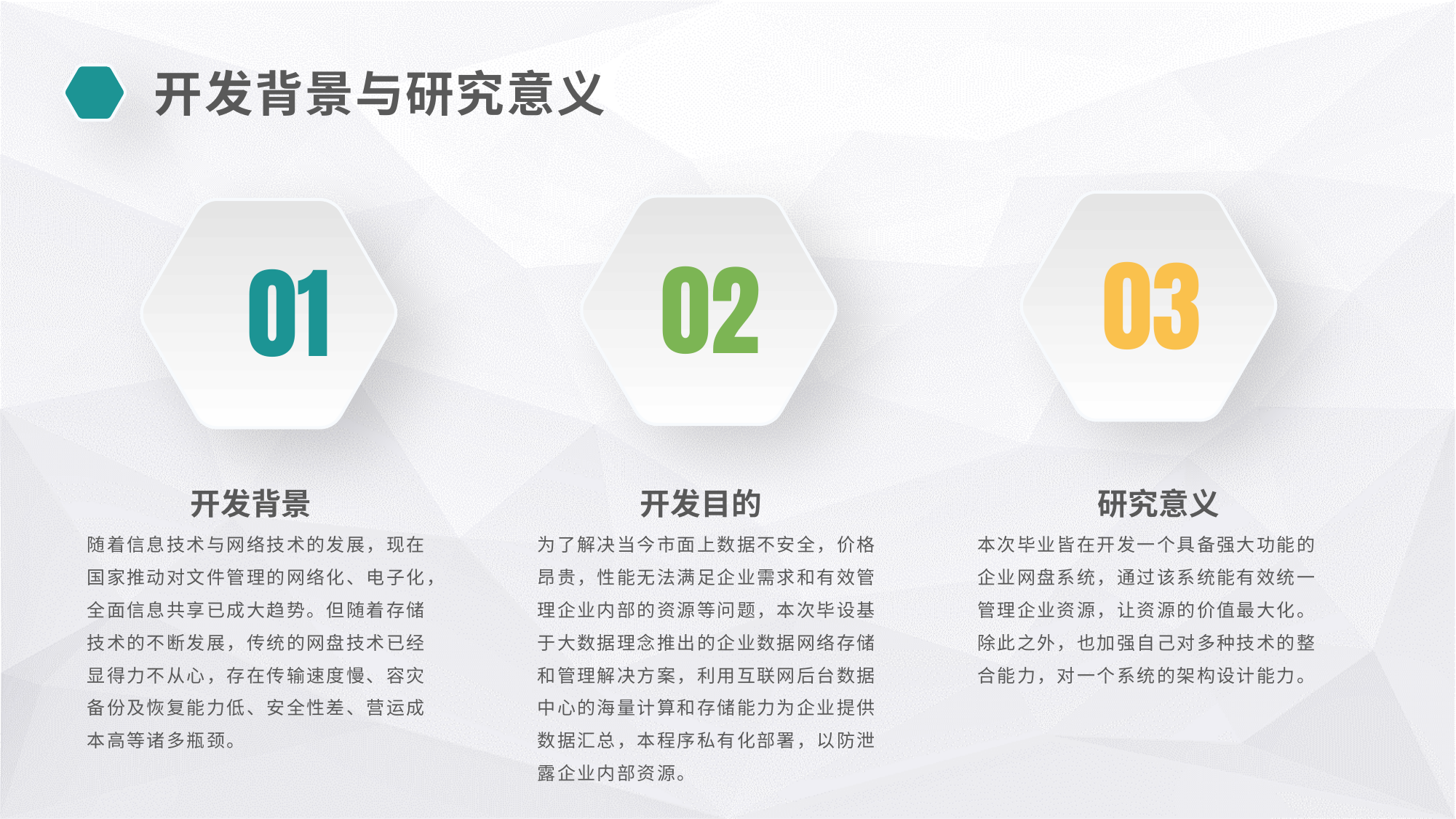

开发背景与研究意义

03

01
02
开发背景
随着信息技术与网络技术的发展，现在国家推动对文件管理的网络化、电子化，全面信息共享已成大趋势。但随着存储技术的不断发展，传统的网盘技术已经显得力不从心，存在传输速度慢、容灾备份及恢复能力低、安全性差、营运成本高等诸多瓶颈。
开发目的
为了解决当今市面上数据不安全，价格昂贵，性能无法满足企业需求和有效管理企业内部的资源等问题，本次毕设基于大数据理念推出的企业数据网络存储和管理解决方案，利用互联网后台数据中心的海量计算和存储能力为企业提供数据汇总，本程序私有化部署，以防泄露企业内部资源。
研究意义
本次毕业皆在开发一个具备强大功能的企业网盘系统，通过该系统能有效统一管理企业资源，让资源的价值最大化。除此之外，也加强自己对多种技术的整合能力，对一个系统的架构设计能力。